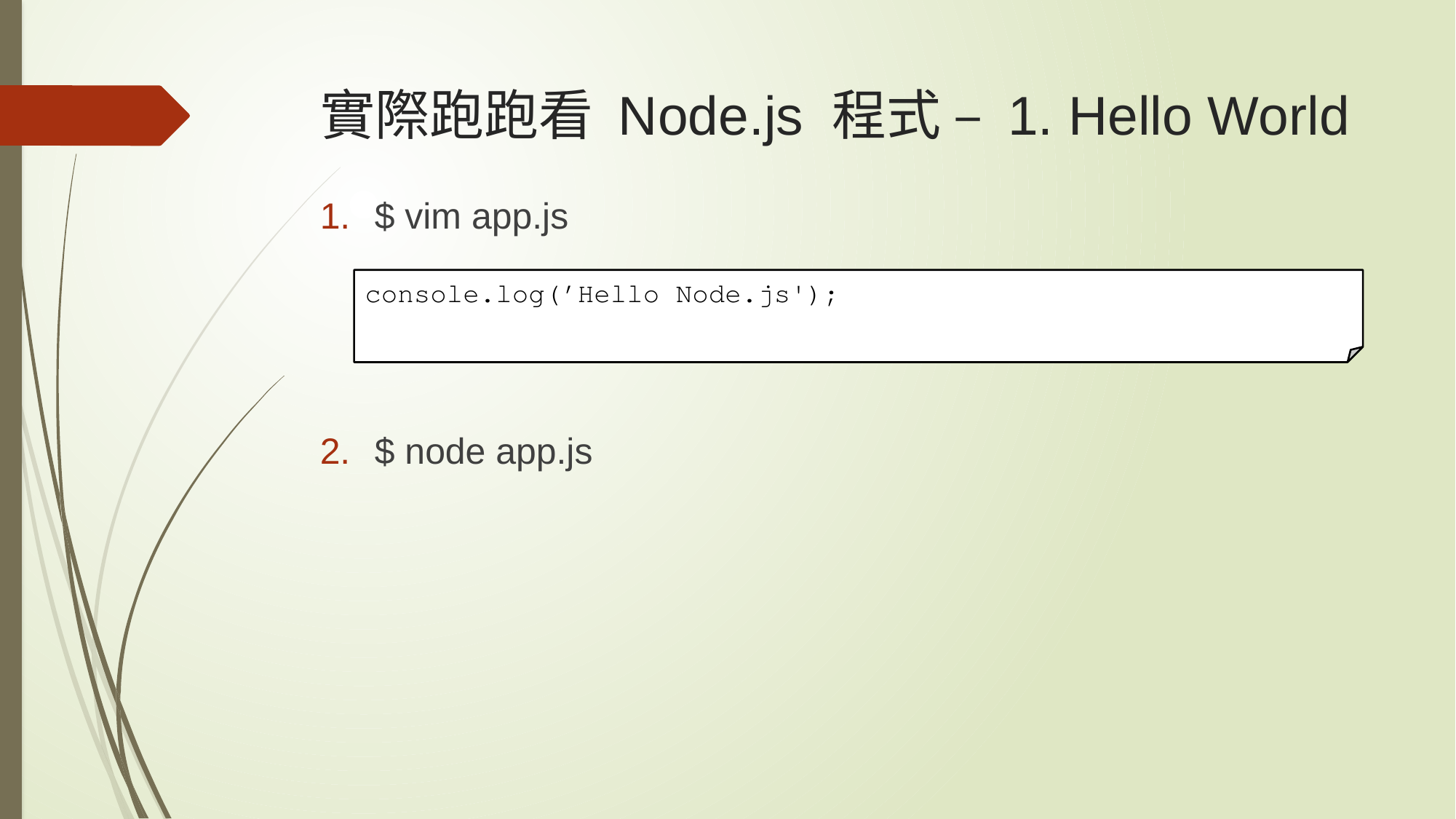

# 實際跑跑看 Node.js 程式 – 1. Hello World
$ vim app.js

$ node app.js
console.log(’Hello Node.js');